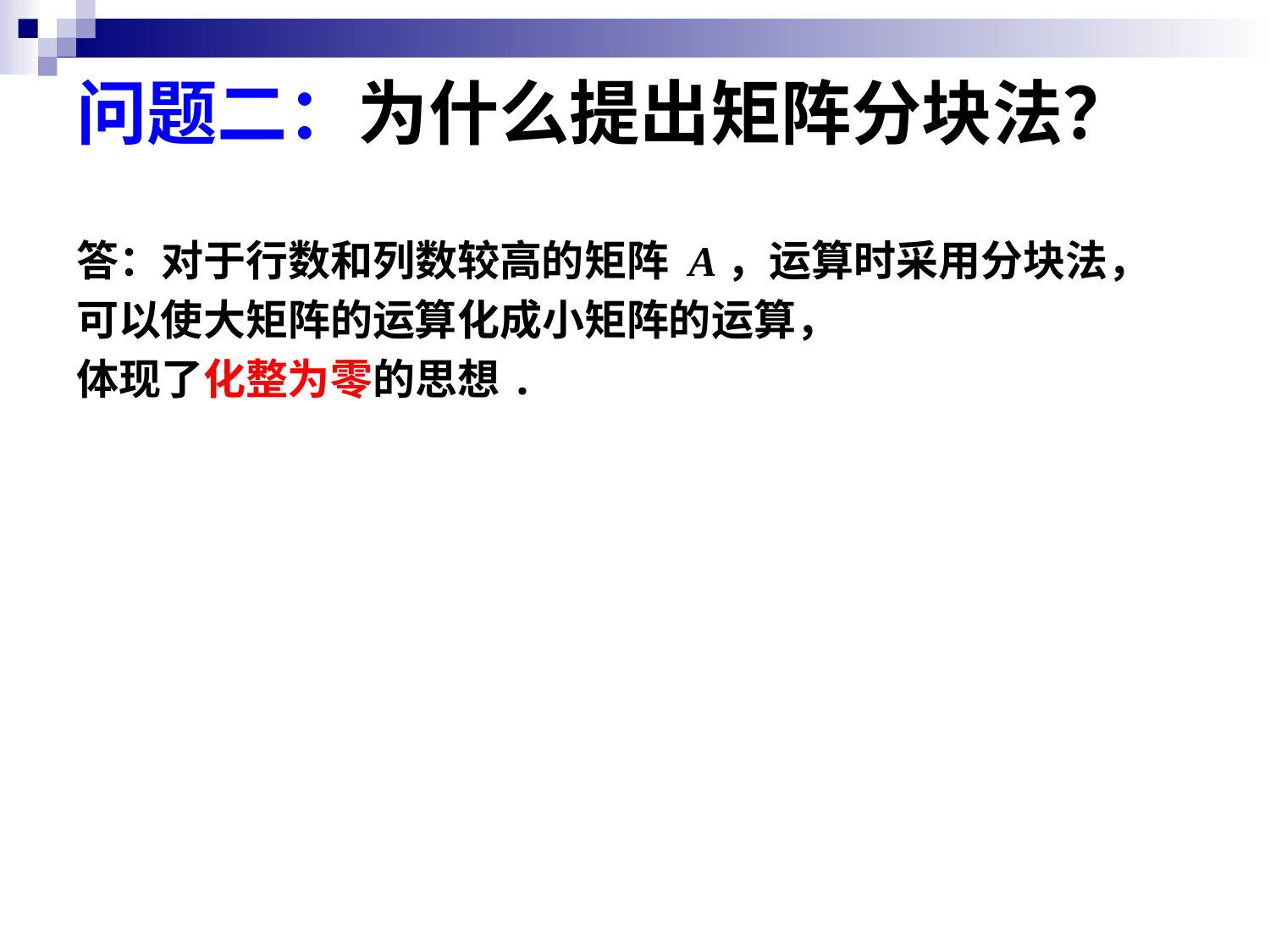

# 问题二：为什么提出矩阵分块法？
答：对于行数和列数较高的矩阵 A，运算时采用分块法，
可以使大矩阵的运算化成小矩阵的运算，
体现了化整为零的思想.